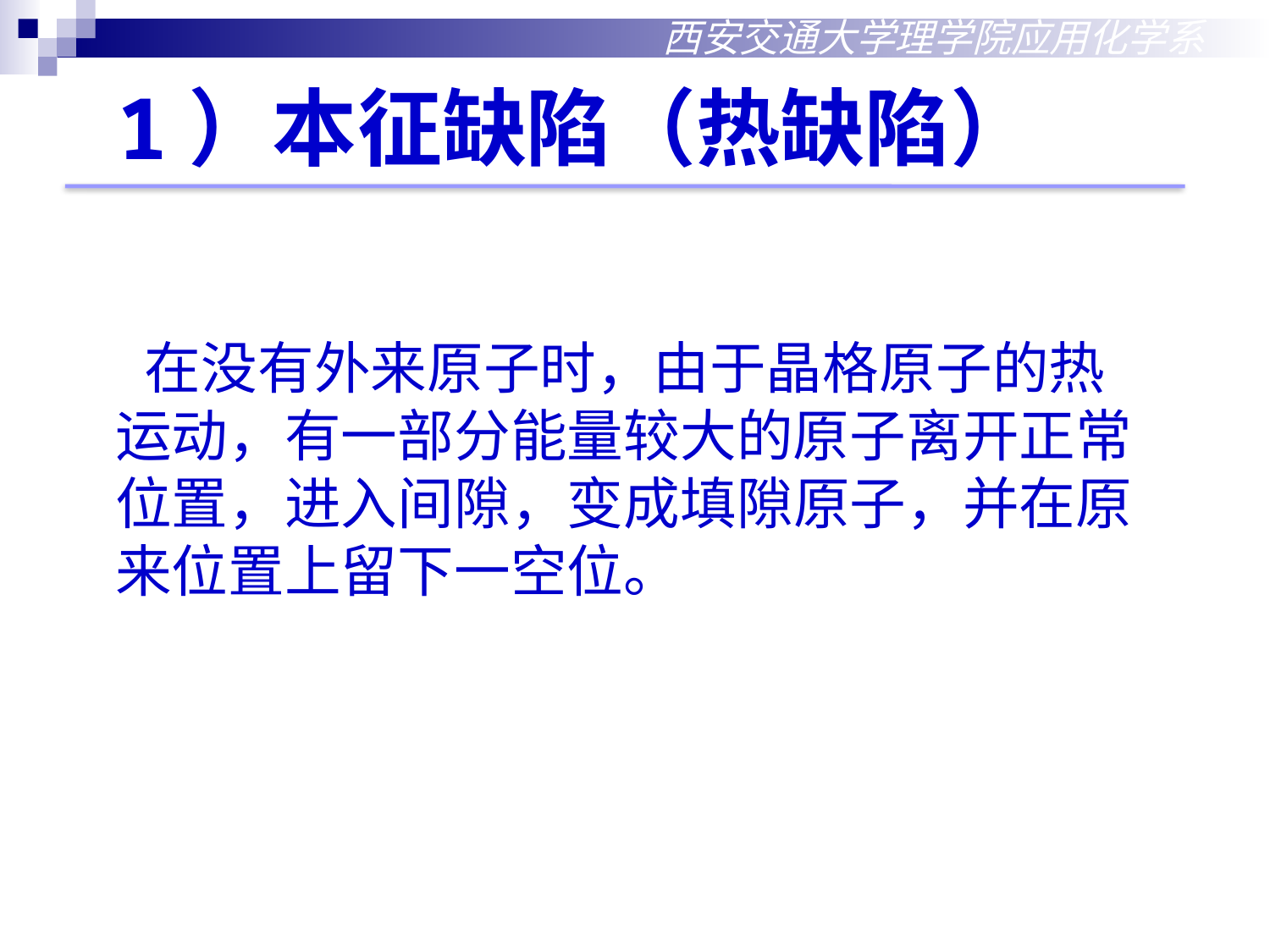

西安交通大学理学院应用化学系
1）本征缺陷（热缺陷）

     在没有外来原子时，由于晶格原子的热运动，有一部分能量较大的原子离开正常位置，进入间隙，变成填隙原子，并在原来位置上留下一空位。